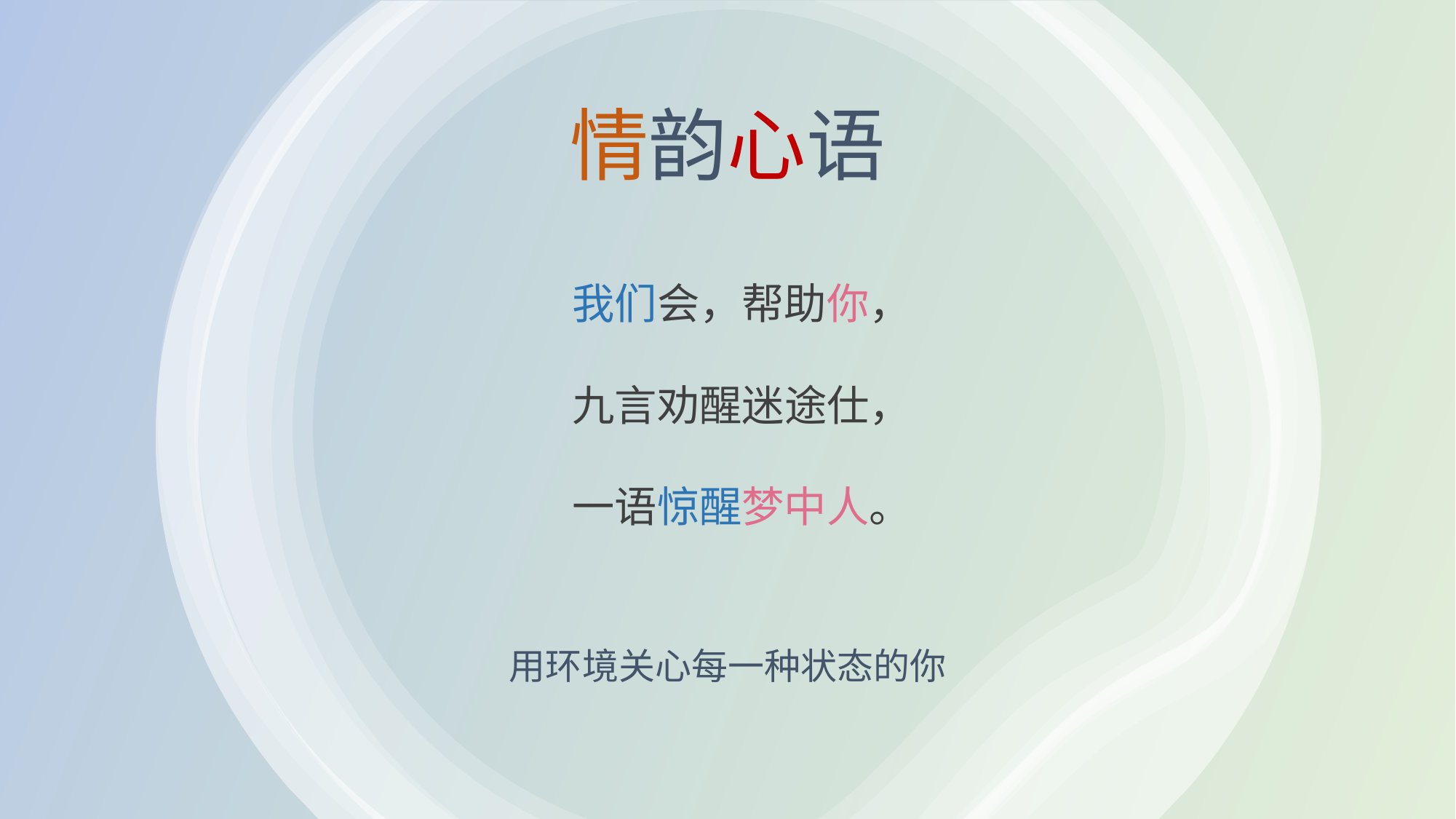

# 情韵心语
我们会，帮助你，

九言劝醒迷途仕，

一语惊醒梦中人。
用环境关心每一种状态的你